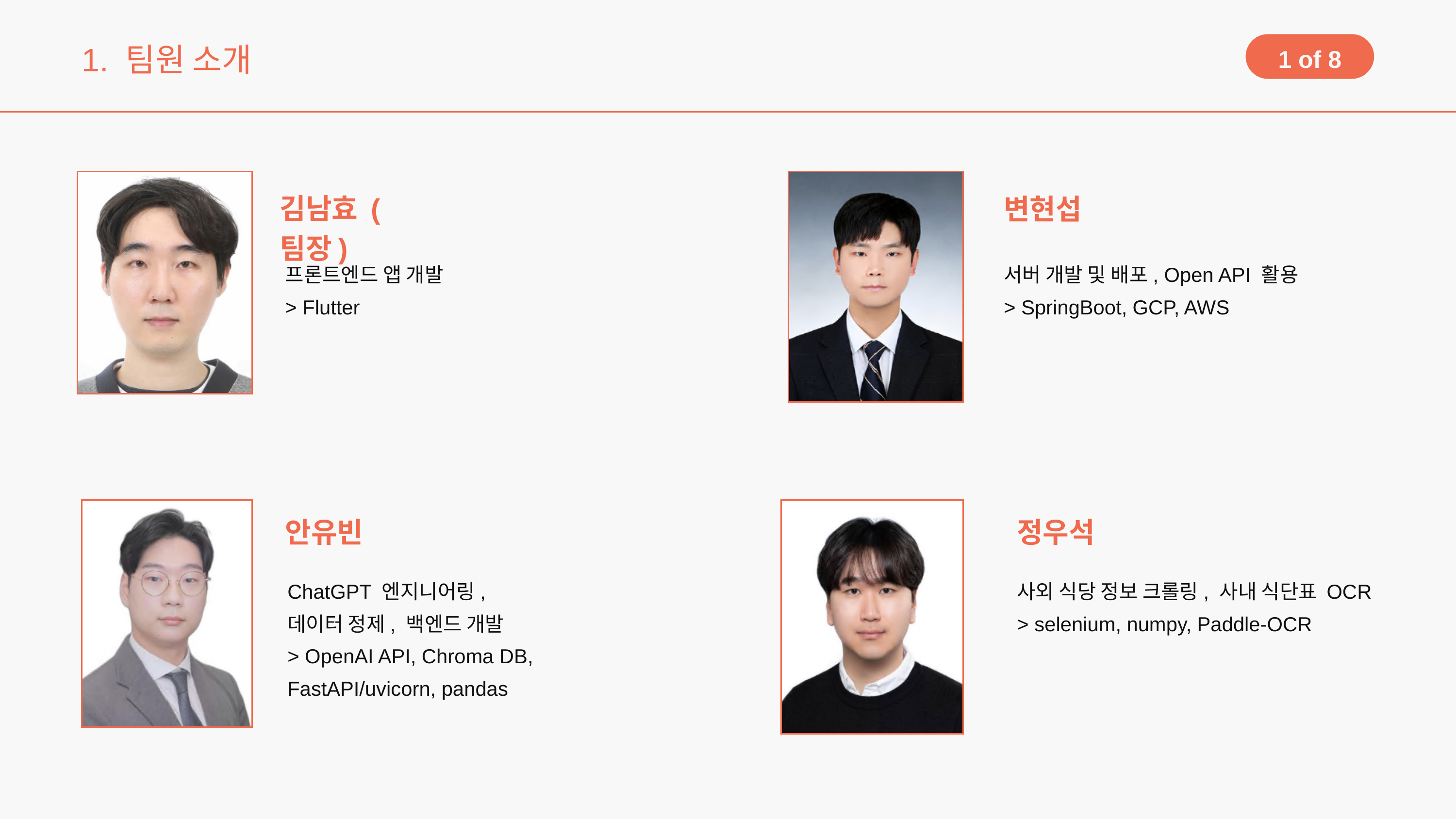

1. 팀원 소개

2 of 6
1 of 8

김남효 (팀장)
변현섭
프론트엔드 앱 개발
> Flutter
서버 개발 및 배포, Open API 활용
> SpringBoot, GCP, AWS

안유빈
정우석
ChatGPT 엔지니어링,
데이터 정제, 백엔드 개발​
> OpenAI API, Chroma DB,
FastAPI/uvicorn, pandas​
사외 식당 정보 크롤링, 사내 식단표 OCR
> selenium, numpy, Paddle-OCR